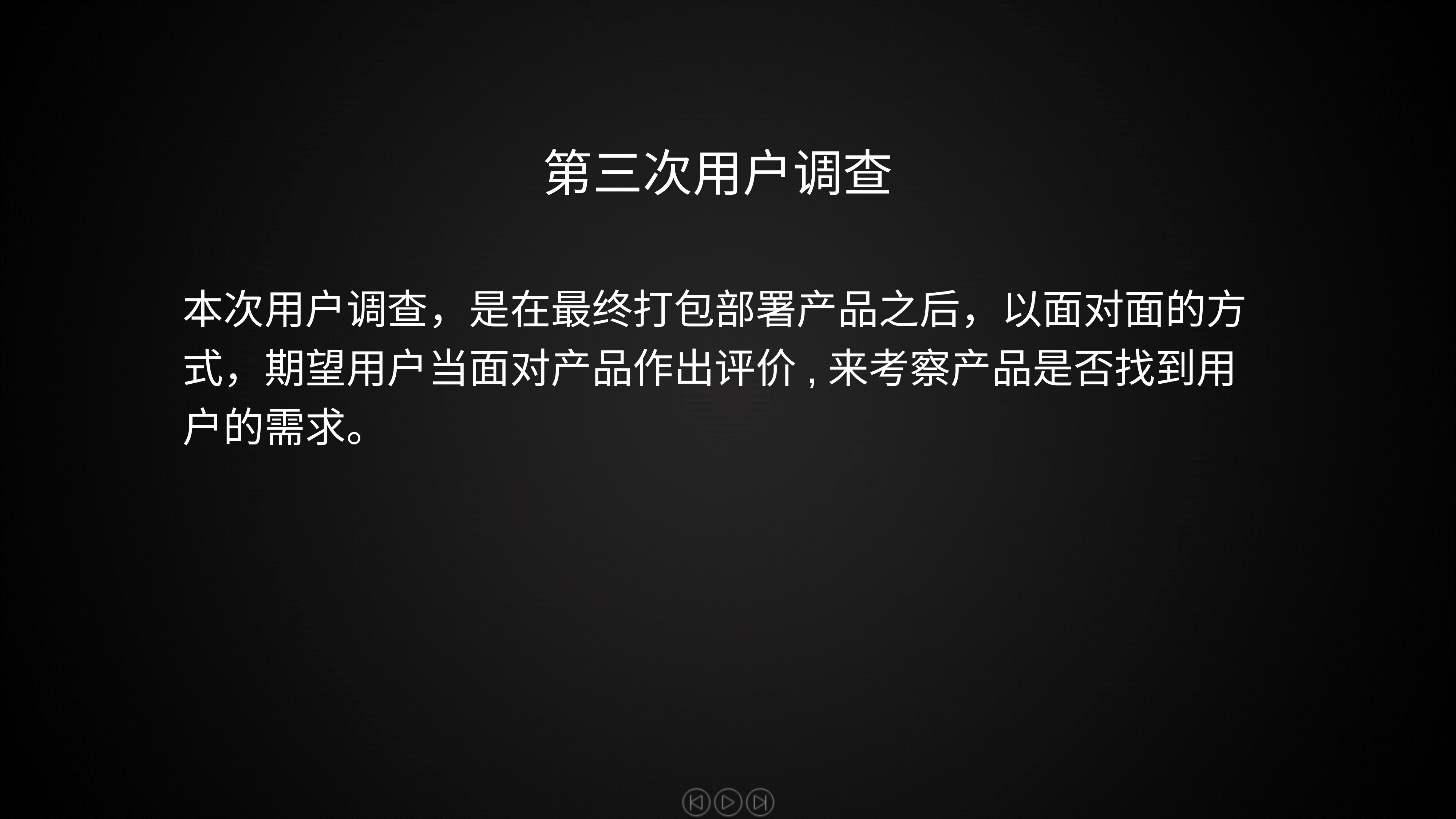

第三次用户调查

本次用户调查，是在最终打包部署产品之后，以面对面的方式，期望用户当面对产品作出评价,来考察产品是否找到用户的需求。